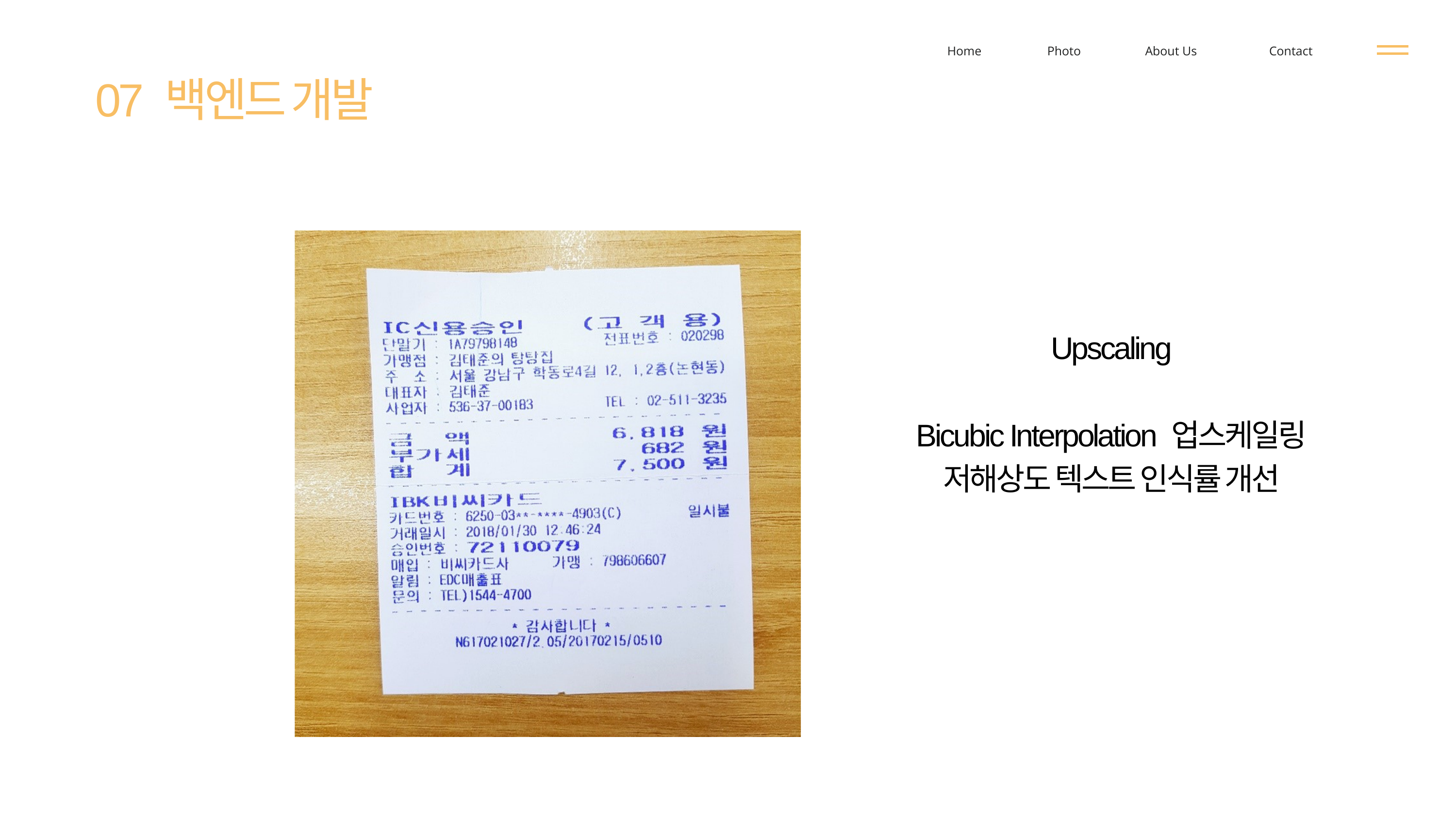

Home
Photo
About Us
Contact

07 백엔드 개발

Upscaling

Bicubic Interpolation 업스케일링
저해상도 텍스트 인식률 개선